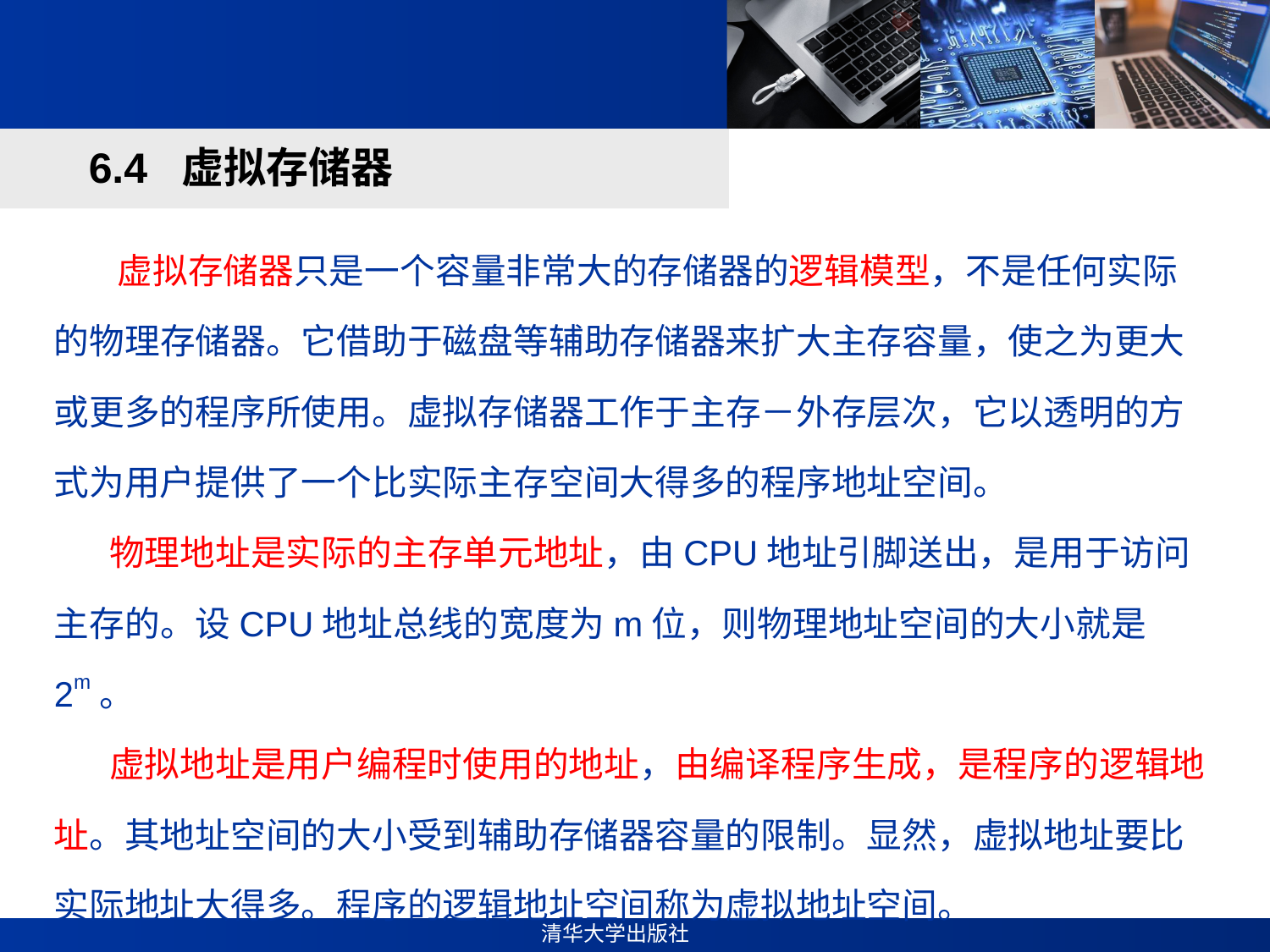

#
6.4  虚拟存储器
       虚拟存储器只是一个容量非常大的存储器的逻辑模型，不是任何实际的物理存储器。它借助于磁盘等辅助存储器来扩大主存容量，使之为更大或更多的程序所使用。虚拟存储器工作于主存－外存层次，它以透明的方式为用户提供了一个比实际主存空间大得多的程序地址空间。
      物理地址是实际的主存单元地址，由CPU地址引脚送出，是用于访问主存的。设CPU地址总线的宽度为m位，则物理地址空间的大小就是2m。
      虚拟地址是用户编程时使用的地址，由编译程序生成，是程序的逻辑地址。其地址空间的大小受到辅助存储器容量的限制。显然，虚拟地址要比实际地址大得多。程序的逻辑地址空间称为虚拟地址空间。